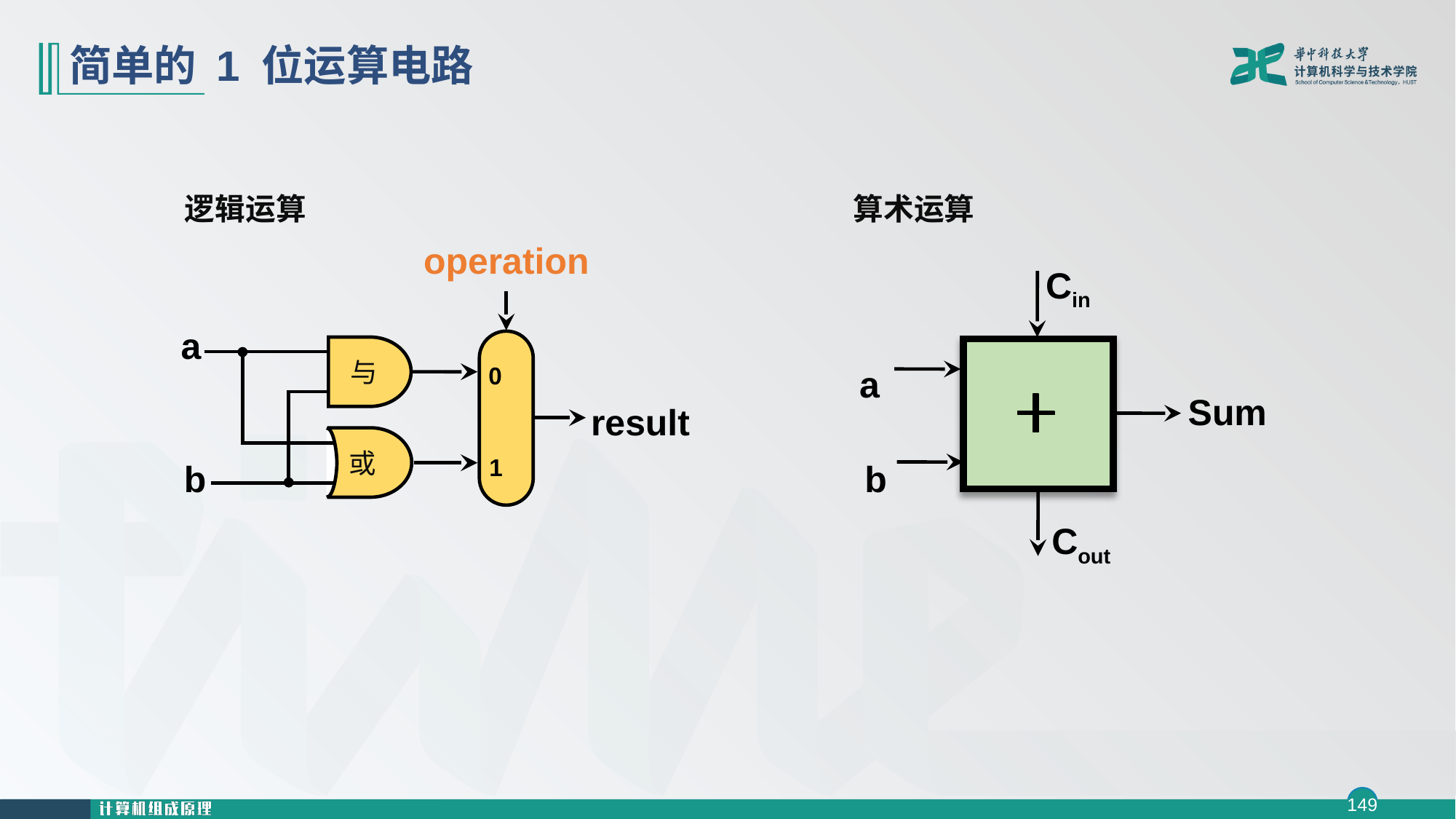

# 简单的 1 位运算电路
逻辑运算
算术运算
operation

0
result
1
a

b
与
Cin

a
Sum

b
Cout
或